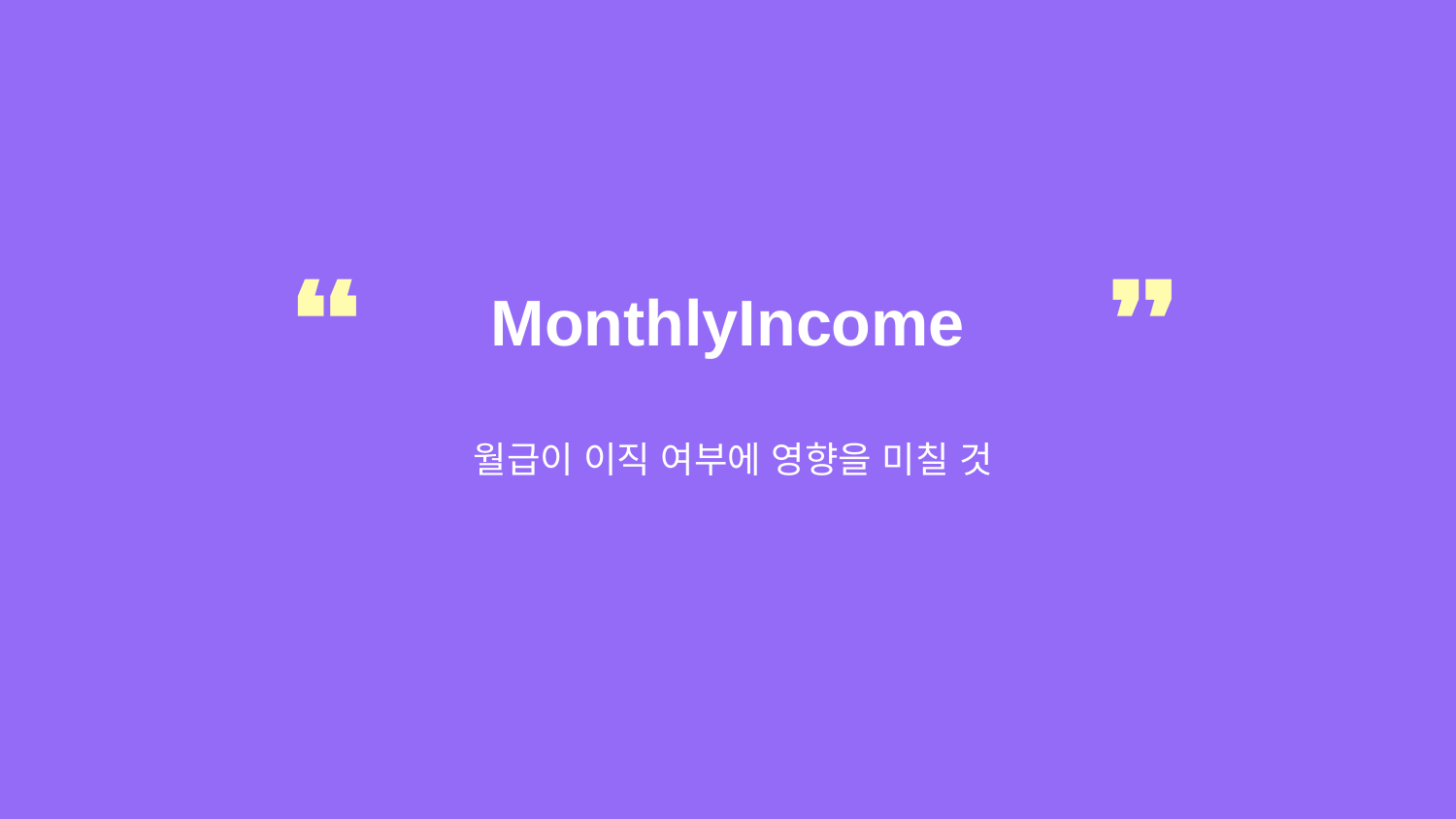

“
”
MonthlyIncome
월급이 이직 여부에 영향을 미칠 것